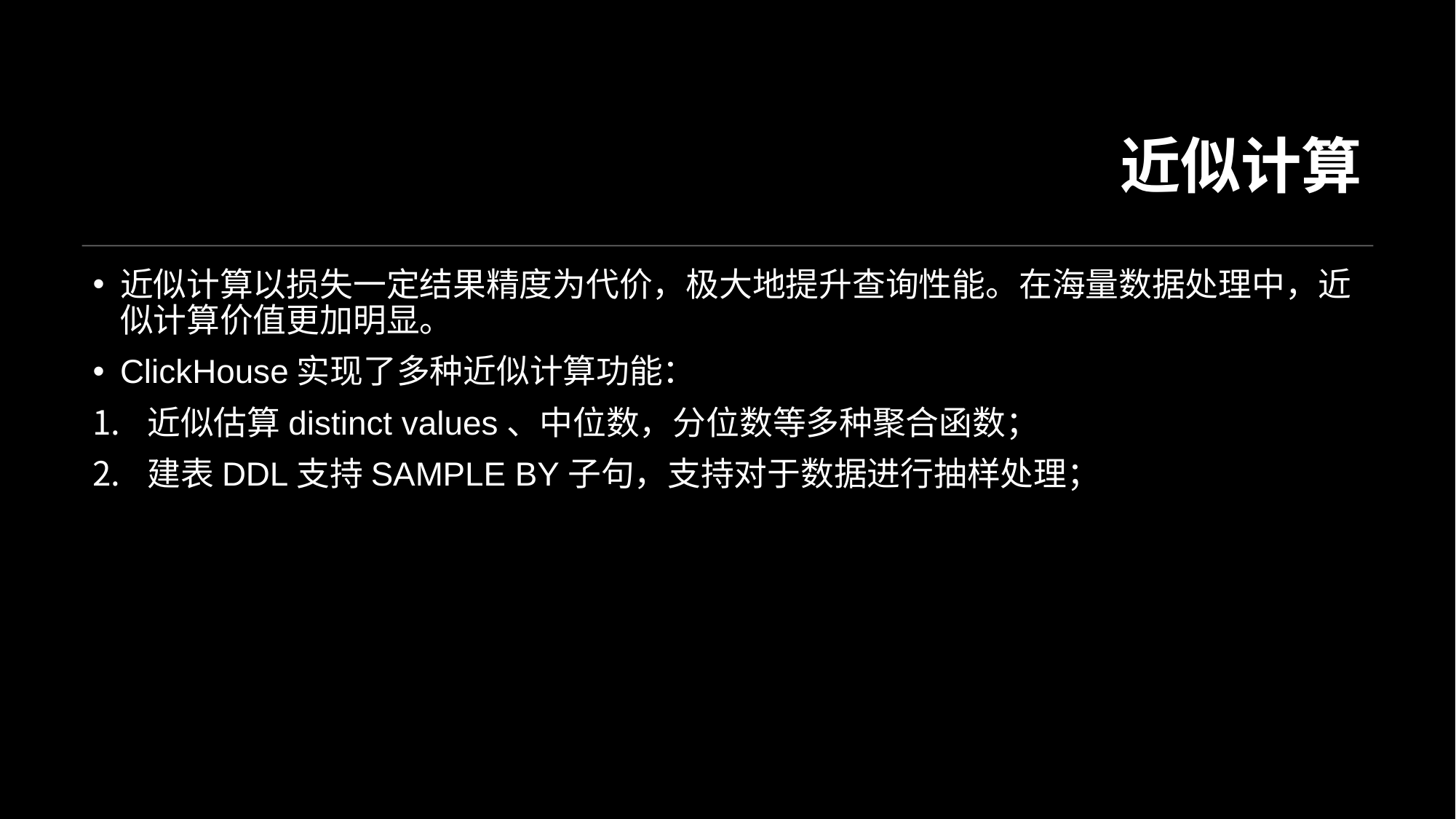

# 近似计算
近似计算以损失一定结果精度为代价，极大地提升查询性能。在海量数据处理中，近似计算价值更加明显。
ClickHouse实现了多种近似计算功能：
近似估算distinct values、中位数，分位数等多种聚合函数；
建表DDL支持SAMPLE BY子句，支持对于数据进行抽样处理；